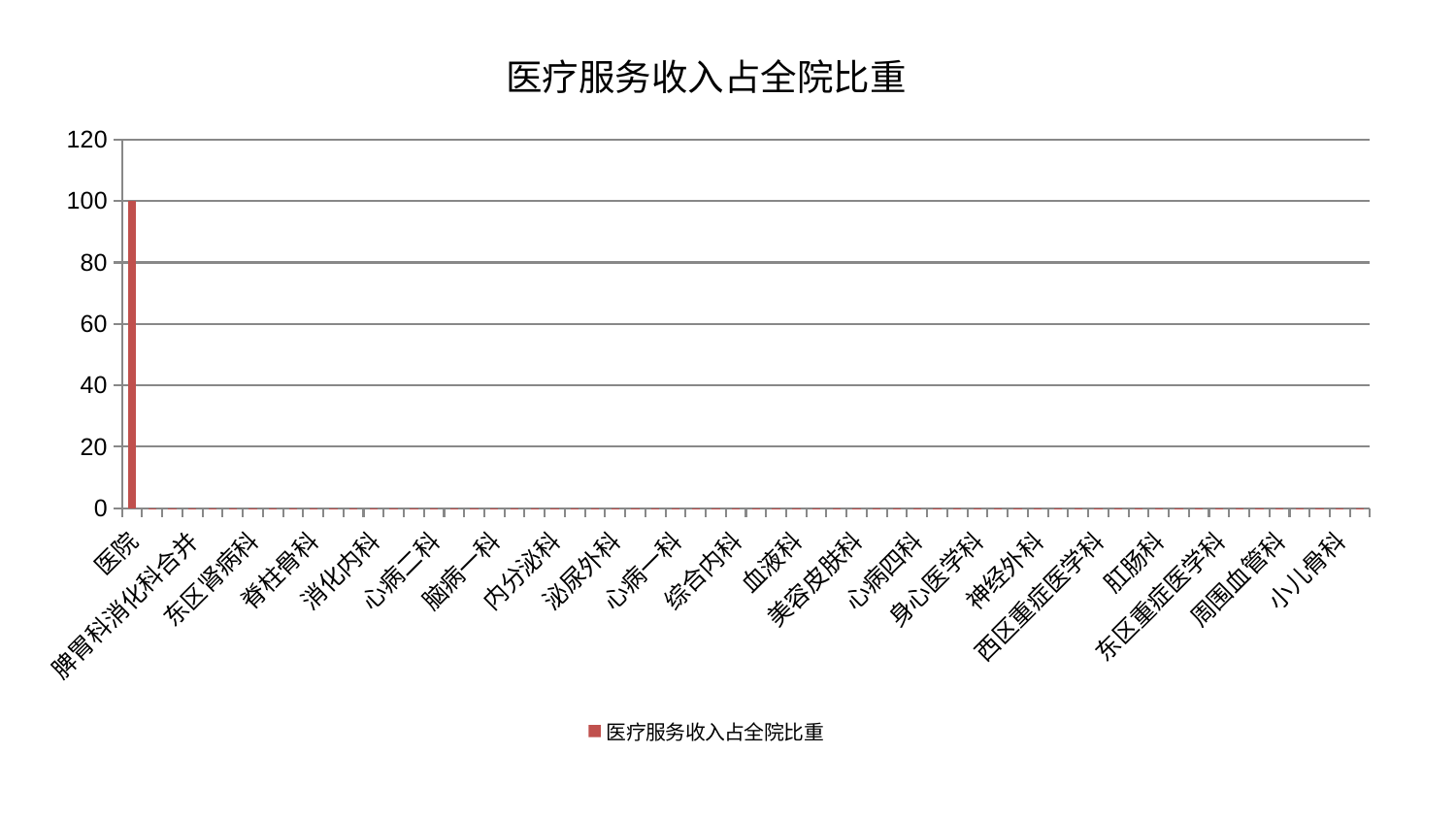

### Chart: 医疗服务收入占全院比重

| Category | 医疗服务收入占全院比重 |
|---|---|
| 医院 | 100.0 |
| 胸外科 | 0.0023138198939242098 |
| 男科 | 0.0021967931716074664 |
| 脾胃科消化科合并 | 0.0021456520909604506 |
| 妇二科 | 0.002133498796927231 |
| 治未病中心 | 0.0021163513879855385 |
| 东区肾病科 | 0.002088120272103822 |
| 呼吸内科 | 0.0020651830103089715 |
| 乳腺甲状腺外科 | 0.0020244409221061768 |
| 脊柱骨科 | 0.0019893165718758215 |
| 重症医学科 | 0.0018687729869342744 |
| 康复科 | 0.0017587037090467728 |
| 消化内科 | 0.0017106749373928414 |
| 运动损伤骨科 | 0.0016852773493982044 |
| 皮肤科 | 0.0016610105421725116 |
| 心病二科 | 0.00165181075768754 |
| 推拿科 | 0.0016465698379339393 |
| 肝胆外科 | 0.0015909126526624199 |
| 脑病一科 | 0.0015532015521611529 |
| 脾胃病科 | 0.0014787228738239366 |
| 妇科 | 0.00146670047512505 |
| 内分泌科 | 0.0014202325786293582 |
| 中医外治中心 | 0.0014130758057053986 |
| 微创骨科 | 0.0014082338734064286 |
| 泌尿外科 | 0.0013837172984410145 |
| 眼科 | 0.001320212477617812 |
| 心病三科 | 0.0013193375180406857 |
| 心病一科 | 0.0013186330695513226 |
| 妇科妇二科合并 | 0.0012602350382310166 |
| 肝病科 | 0.0012149894406030964 |
| 综合内科 | 0.0011139391892505215 |
| 产科 | 0.0011057819439303795 |
| 脑病二科 | 0.0010325677802151757 |
| 血液科 | 0.0010268028436559082 |
| 耳鼻喉科 | 0.0010258399436694247 |
| 肾病科 | 0.0010159429283357428 |
| 美容皮肤科 | 0.0010049078034676622 |
| 肿瘤内科 | 0.0009953899663583418 |
| 骨科 | 0.0009254536374685132 |
| 心病四科 | 0.0009206096863479328 |
| 关节骨科 | 0.0009173619162238285 |
| 脑病三科 | 0.0008468499075134261 |
| 身心医学科 | 0.0007645013224094988 |
| 创伤骨科 | 0.0006931002960758718 |
| 儿科 | 0.0005763412587070759 |
| 神经外科 | 0.0005567290086178237 |
| 风湿病科 | 0.0005400096642372206 |
| 肾脏内科 | 0.0004867269389554678 |
| 西区重症医学科 | 0.00048463281313531286 |
| 口腔科 | 0.0004668081951525082 |
| 心血管内科 | 0.00045765132341191205 |
| 肛肠科 | 0.00042087980056482936 |
| 显微骨科 | 0.00039831706875499364 |
| 老年医学科 | 0.00037826817638029255 |
| 东区重症医学科 | 0.0003302781511478896 |
| 神经内科 | 0.0003105301329791131 |
| 针灸科 | 0.000276192023338234 |
| 周围血管科 | 0.00026631514619325026 |
| 普通外科 | 0.00023542189416492397 |
| 小儿推拿科 | 8.028054525652168e-05 |
| 小儿骨科 | 2.3119615213256214e-05 |
| 中医经典科 | 1.9701230483331425e-05 |
225